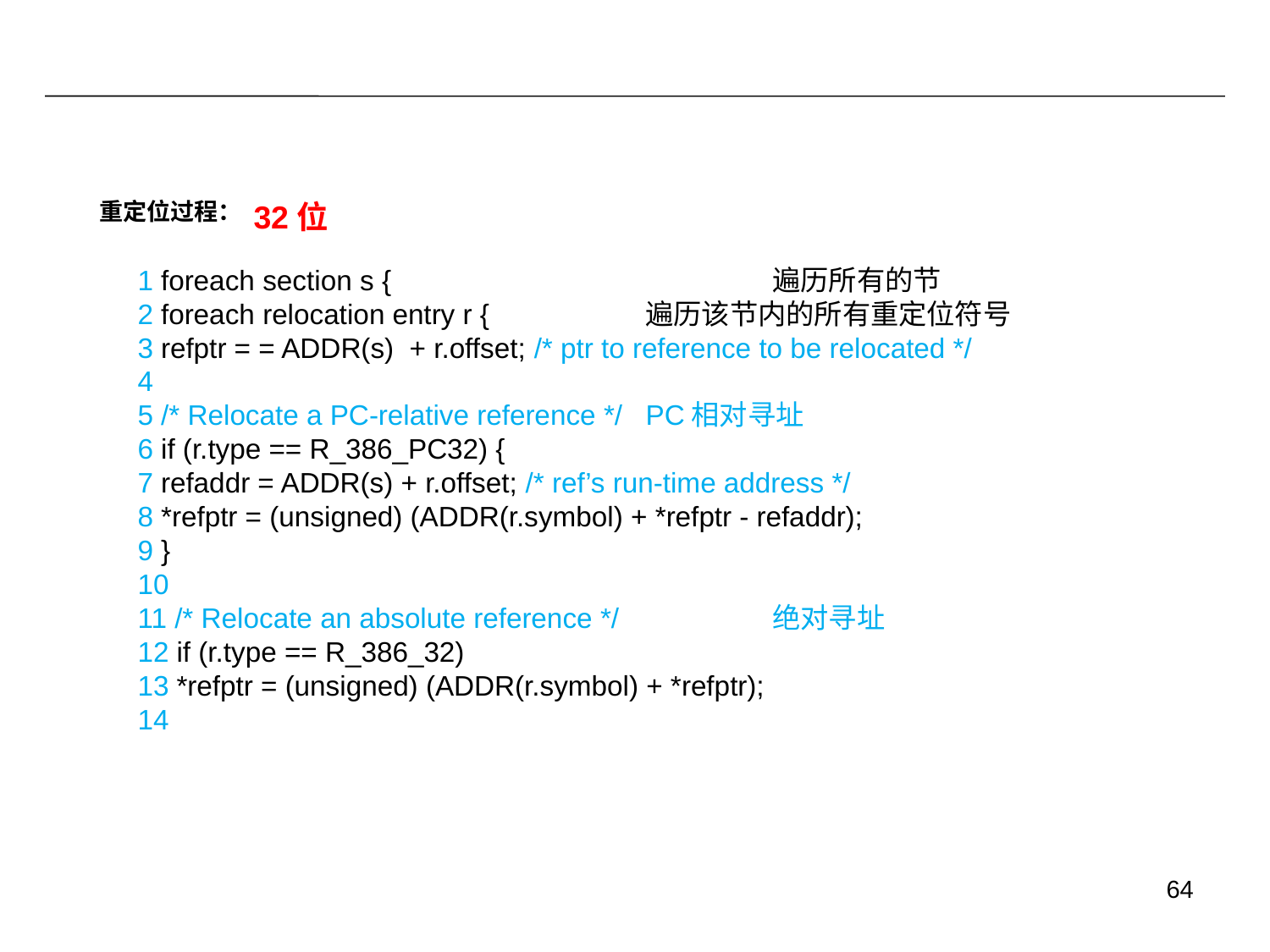

重定位过程：
32位
1 foreach section s {			遍历所有的节
2 foreach relocation entry r {		遍历该节内的所有重定位符号
3 refptr = = ADDR(s)  + r.offset; /* ptr to reference to be relocated */
4
5 /* Relocate a PC-relative reference */	PC相对寻址
6 if (r.type == R_386_PC32) {
7 refaddr = ADDR(s) + r.offset; /* ref’s run-time address */
8 *refptr = (unsigned) (ADDR(r.symbol) + *refptr - refaddr);
9 }
10
11 /* Relocate an absolute reference */		绝对寻址
12 if (r.type == R_386_32)
13 *refptr = (unsigned) (ADDR(r.symbol) + *refptr);
14
64